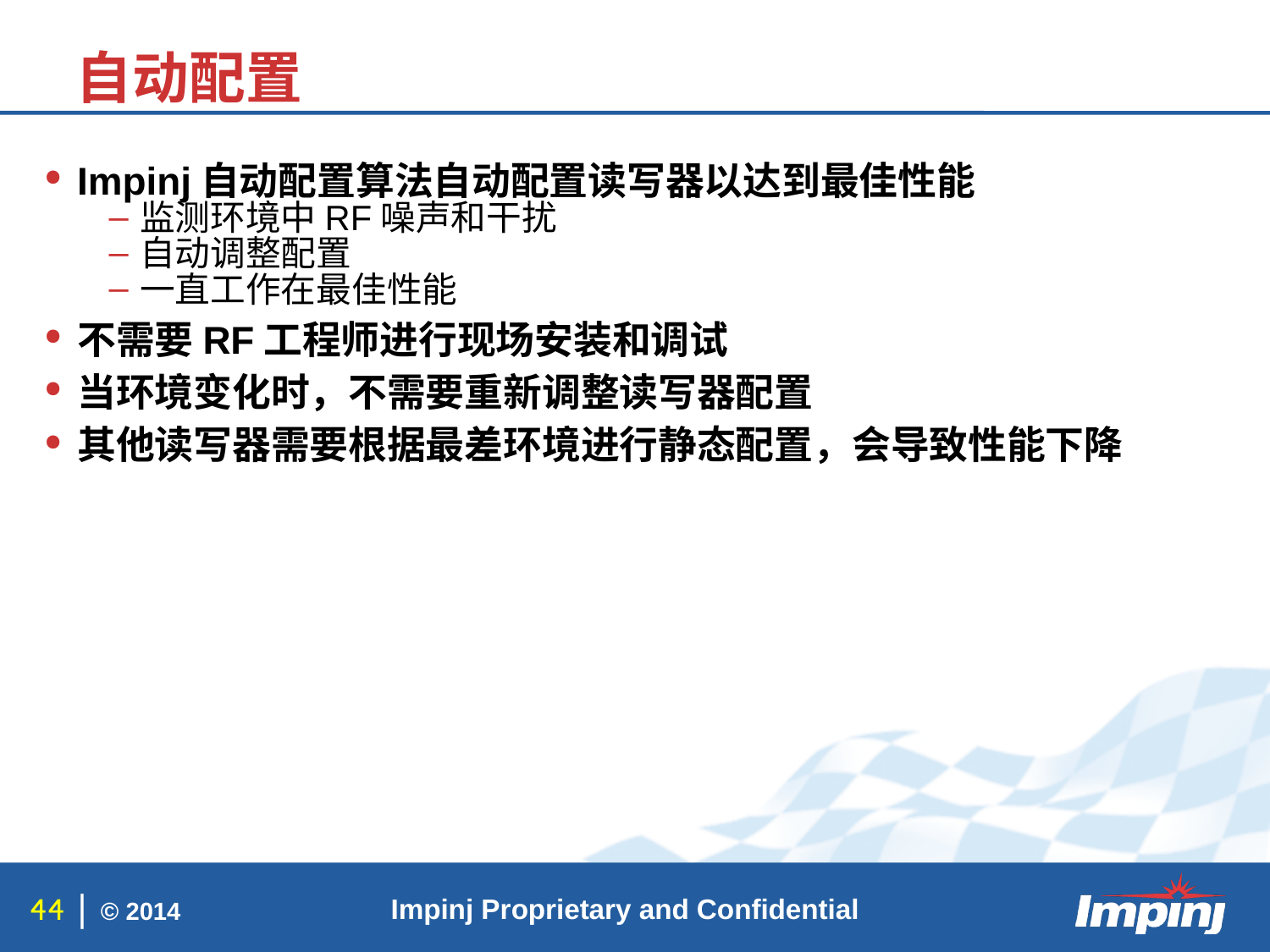

自动配置
Impinj自动配置算法自动配置读写器以达到最佳性能
监测环境中RF噪声和干扰
自动调整配置
一直工作在最佳性能
不需要RF工程师进行现场安装和调试
当环境变化时，不需要重新调整读写器配置
其他读写器需要根据最差环境进行静态配置，会导致性能下降